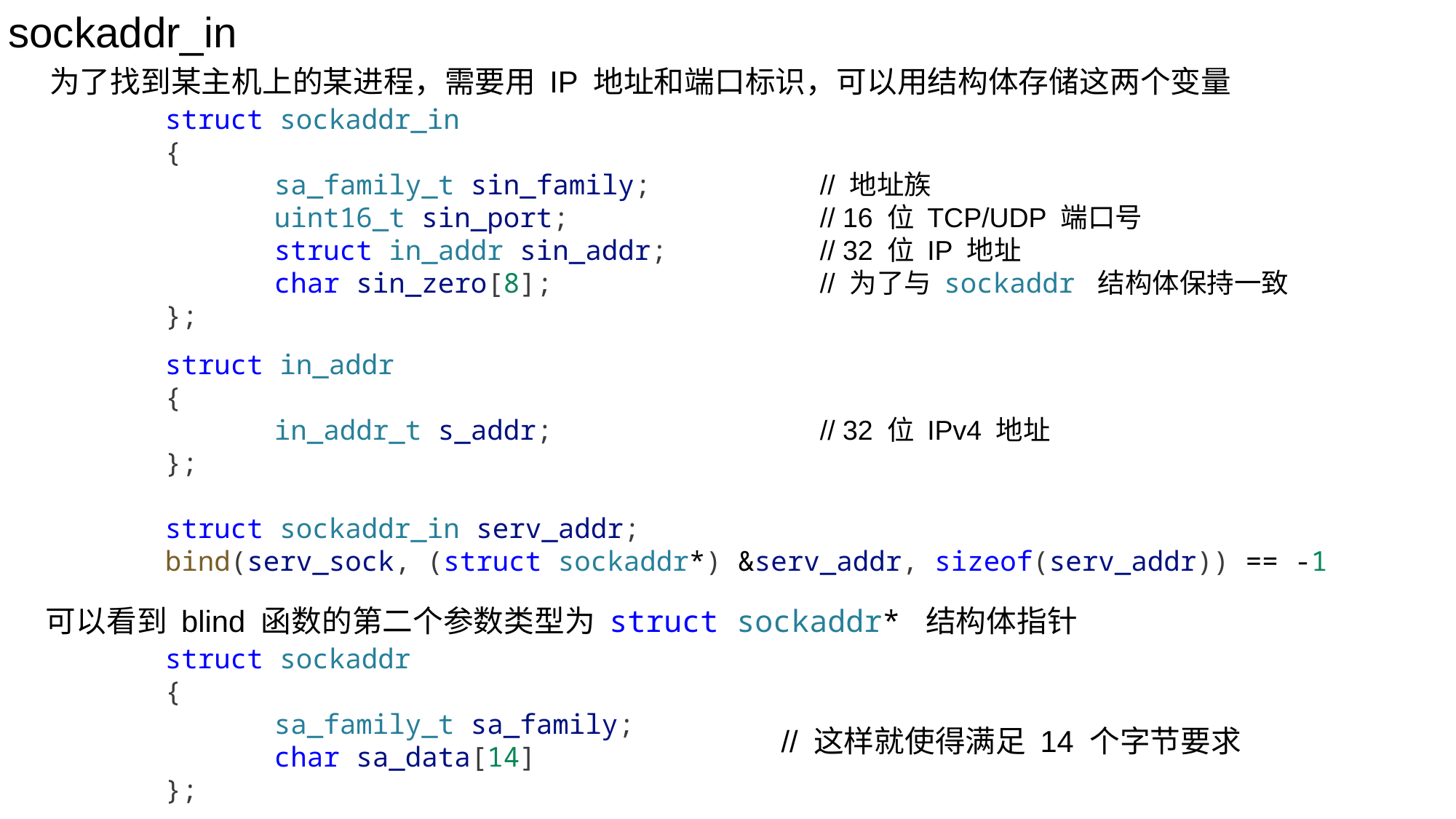

sockaddr_in

为了找到某主机上的某进程，需要用 IP 地址和端口标识，可以用结构体存储这两个变量
struct sockaddr_in
{
	sa_family_t sin_family;		// 地址族
	uint16_t sin_port;			// 16 位 TCP/UDP 端口号
	struct in_addr sin_addr;		// 32 位 IP 地址
	char sin_zero[8];			// 为了与 sockaddr 结构体保持一致
};

struct in_addr
{
	in_addr_t s_addr;			// 32 位 IPv4 地址
};

struct sockaddr_in serv_addr;
bind(serv_sock, (struct sockaddr*) &serv_addr, sizeof(serv_addr)) == -1
可以看到 blind 函数的第二个参数类型为 struct sockaddr* 结构体指针
struct sockaddr
{
	sa_family_t sa_family;
	char sa_data[14]
};
// 这样就使得满足 14 个字节要求